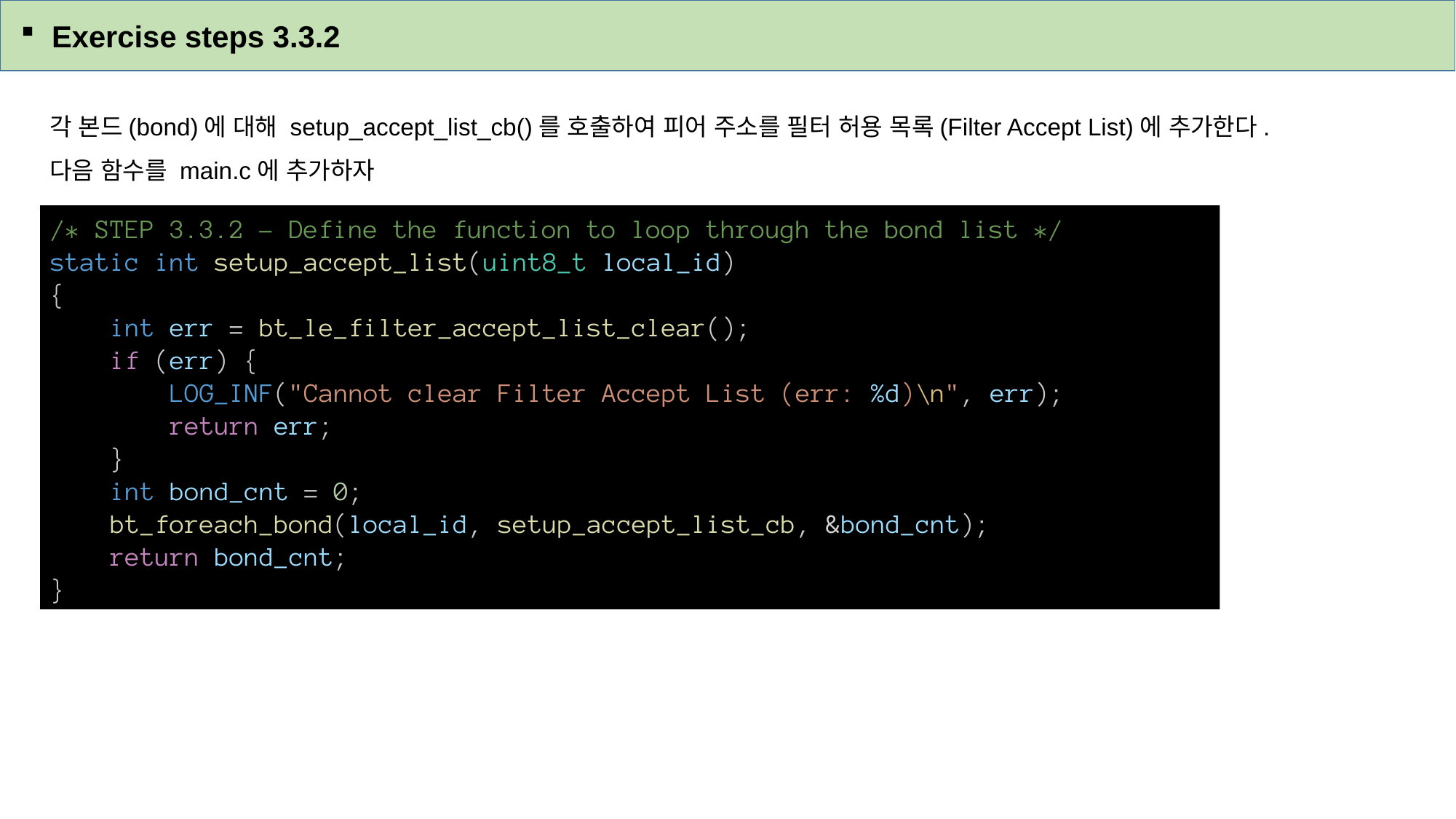

Exercise steps 3.3.2
각 본드(bond)에 대해 setup_accept_list_cb()를 호출하여 피어 주소를 필터 허용 목록(Filter Accept List)에 추가한다.
다음 함수를 main.c에 추가하자

/* STEP 3.3.2 - Define the function to loop through the bond list */
static int setup_accept_list(uint8_t local_id)
{
    int err = bt_le_filter_accept_list_clear();
    if (err) {
        LOG_INF("Cannot clear Filter Accept List (err: %d)\n", err);
        return err;
    }
    int bond_cnt = 0;
    bt_foreach_bond(local_id, setup_accept_list_cb, &bond_cnt);
    return bond_cnt;
}